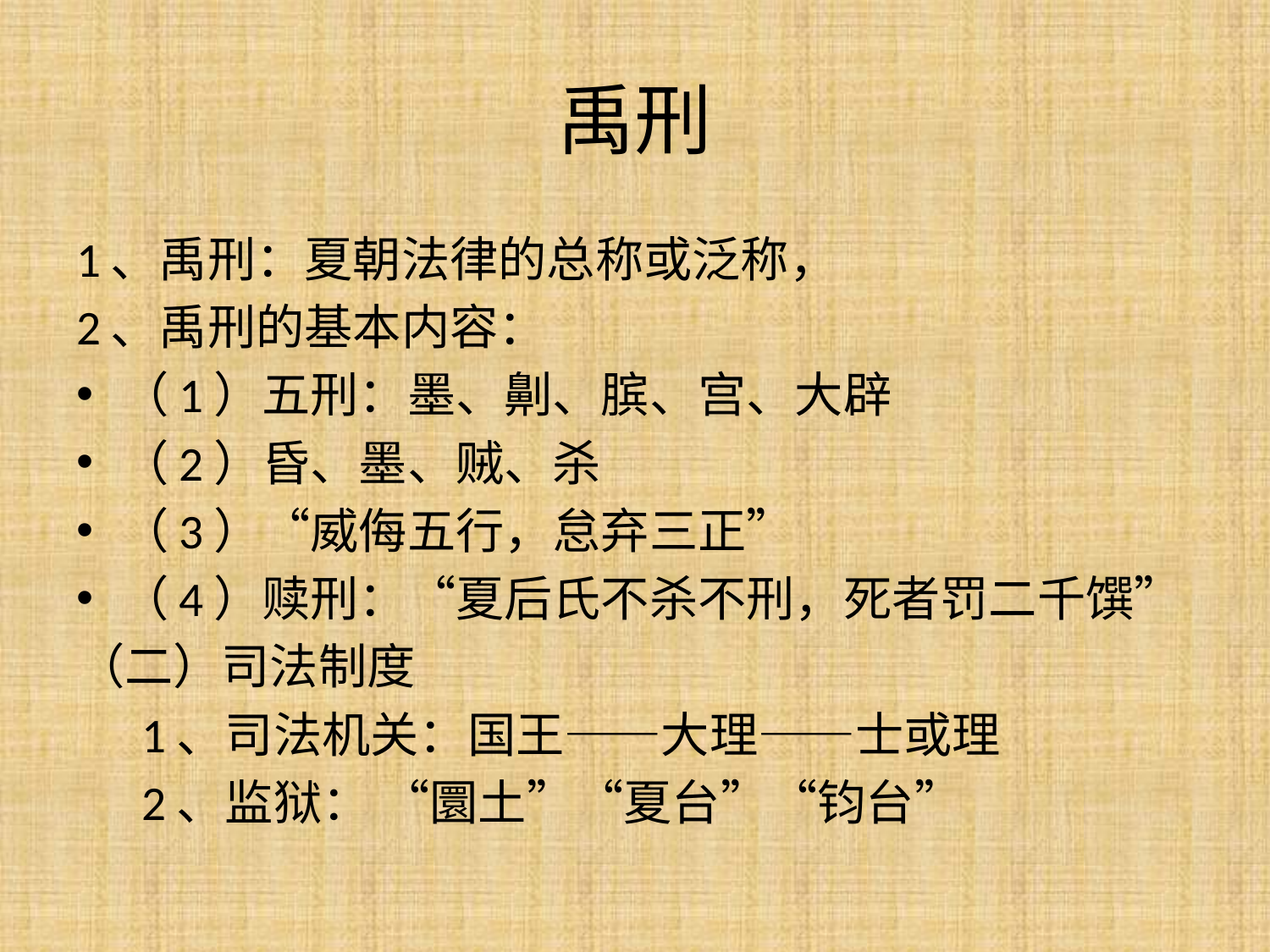

# 禹刑
1、禹刑：夏朝法律的总称或泛称，
2、禹刑的基本内容：
（1）五刑：墨、劓、膑、宫、大辟
（2）昏、墨、贼、杀
（3）“威侮五行，怠弃三正”
（4）赎刑：“夏后氏不杀不刑，死者罚二千馔”
（二）司法制度
      1、司法机关：国王——大理——士或理
      2、监狱： “圜土”“夏台”“钧台”